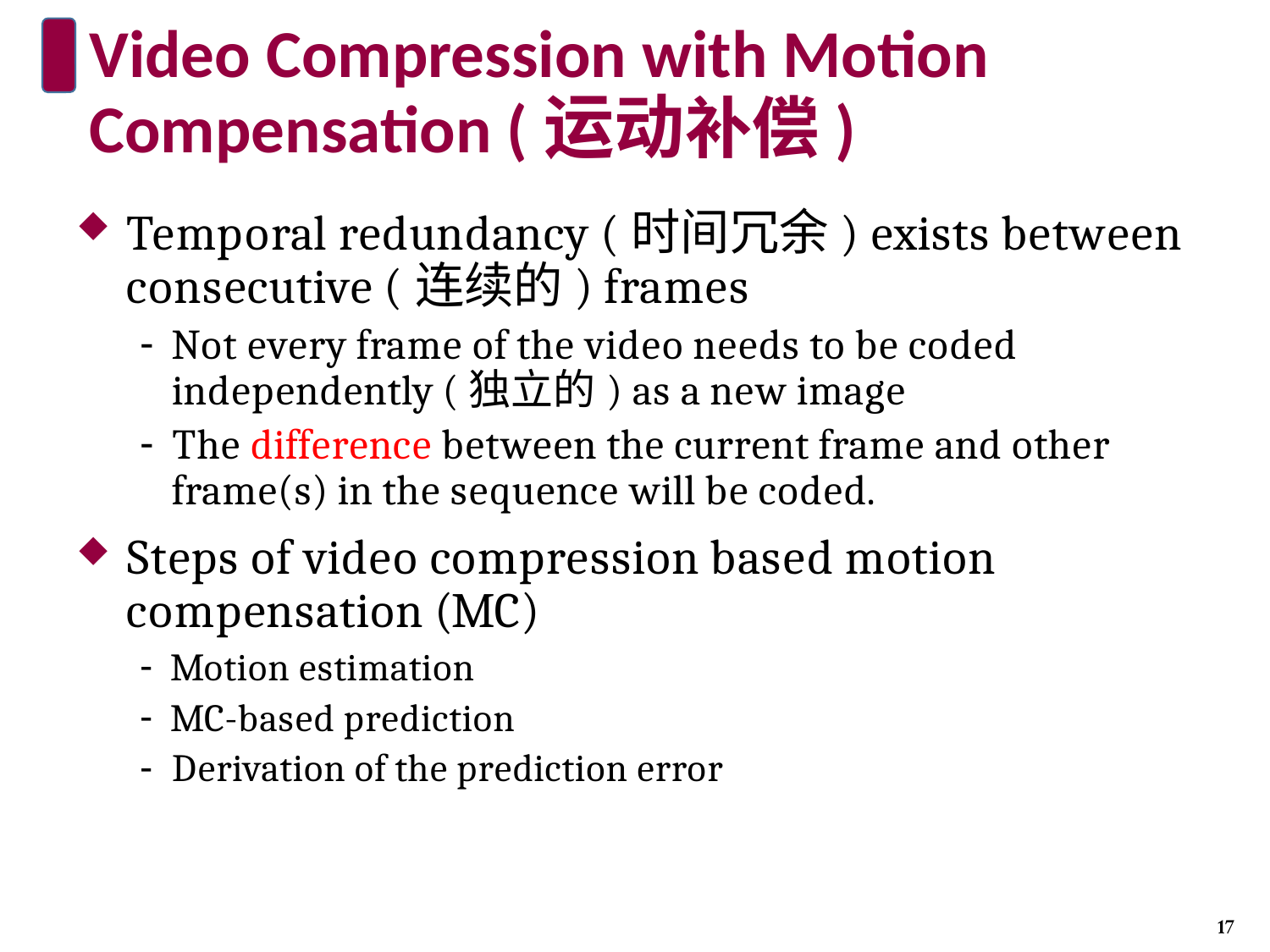

# Video Compression with Motion Compensation (运动补偿)
Temporal redundancy (时间冗余) exists between consecutive (连续的) frames
Not every frame of the video needs to be coded independently (独立的) as a new image
The difference between the current frame and other frame(s) in the sequence will be coded.
Steps of video compression based motion compensation (MC)
Motion estimation
MC-based prediction
Derivation of the prediction error
17